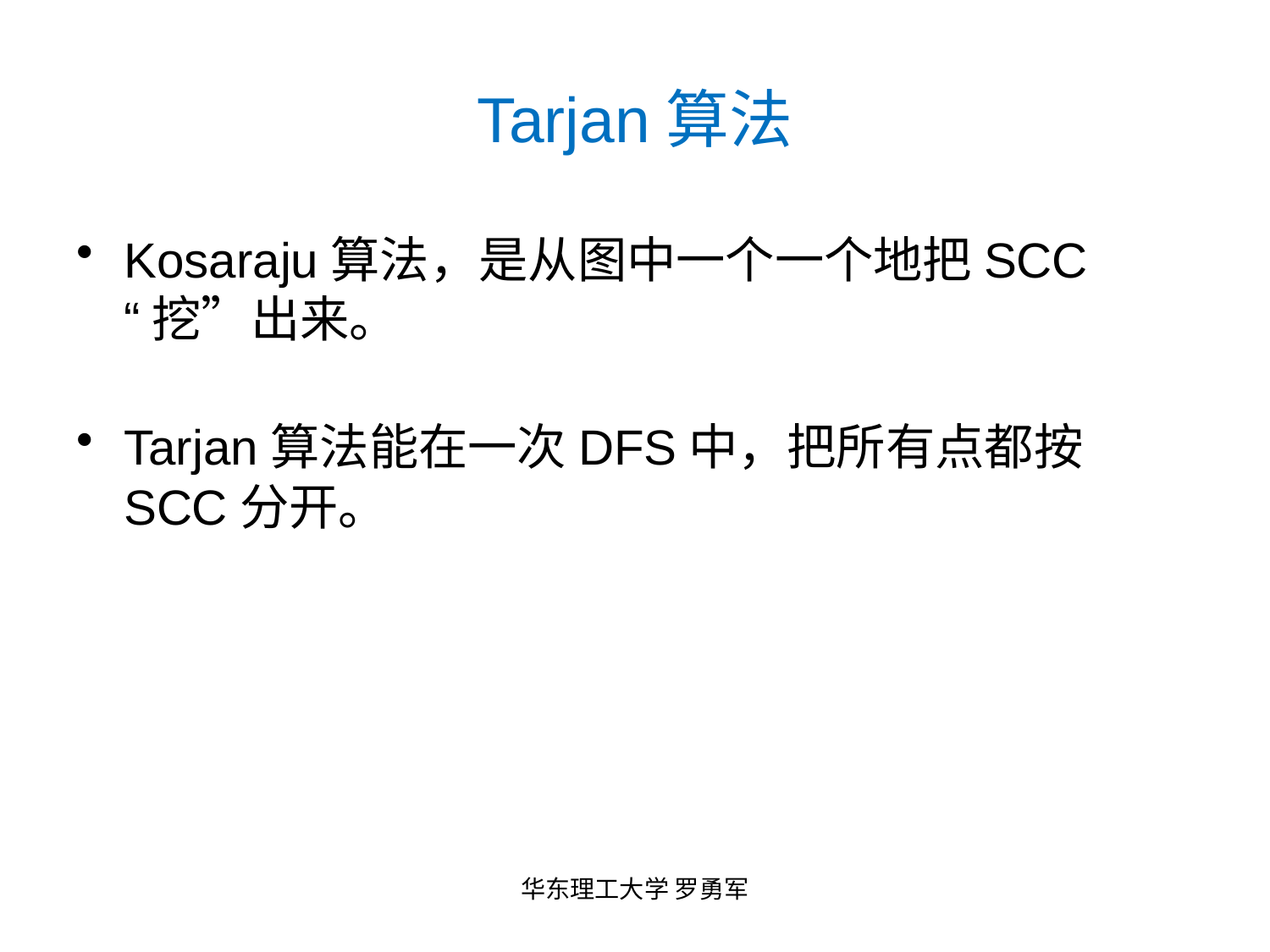

# Tarjan算法
Kosaraju算法，是从图中一个一个地把SCC“挖”出来。

Tarjan算法能在一次DFS中，把所有点都按SCC分开。
华东理工大学 罗勇军